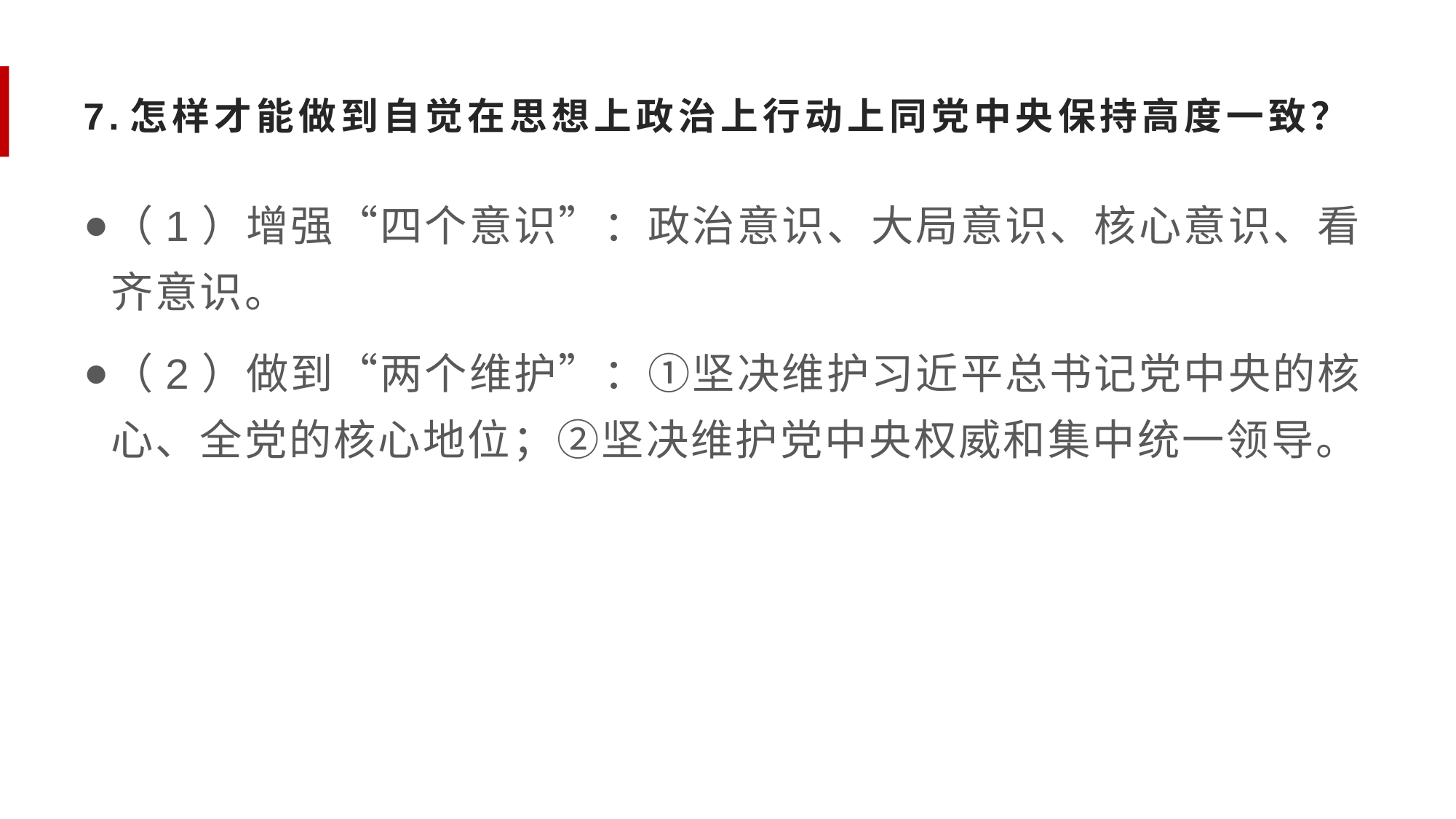

# 7.怎样才能做到自觉在思想上政治上行动上同党中央保持高度一致？
（1）增强“四个意识”：政治意识、大局意识、核心意识、看齐意识。
（2）做到“两个维护”：①坚决维护习近平总书记党中央的核心、全党的核心地位；②坚决维护党中央权威和集中统一领导。